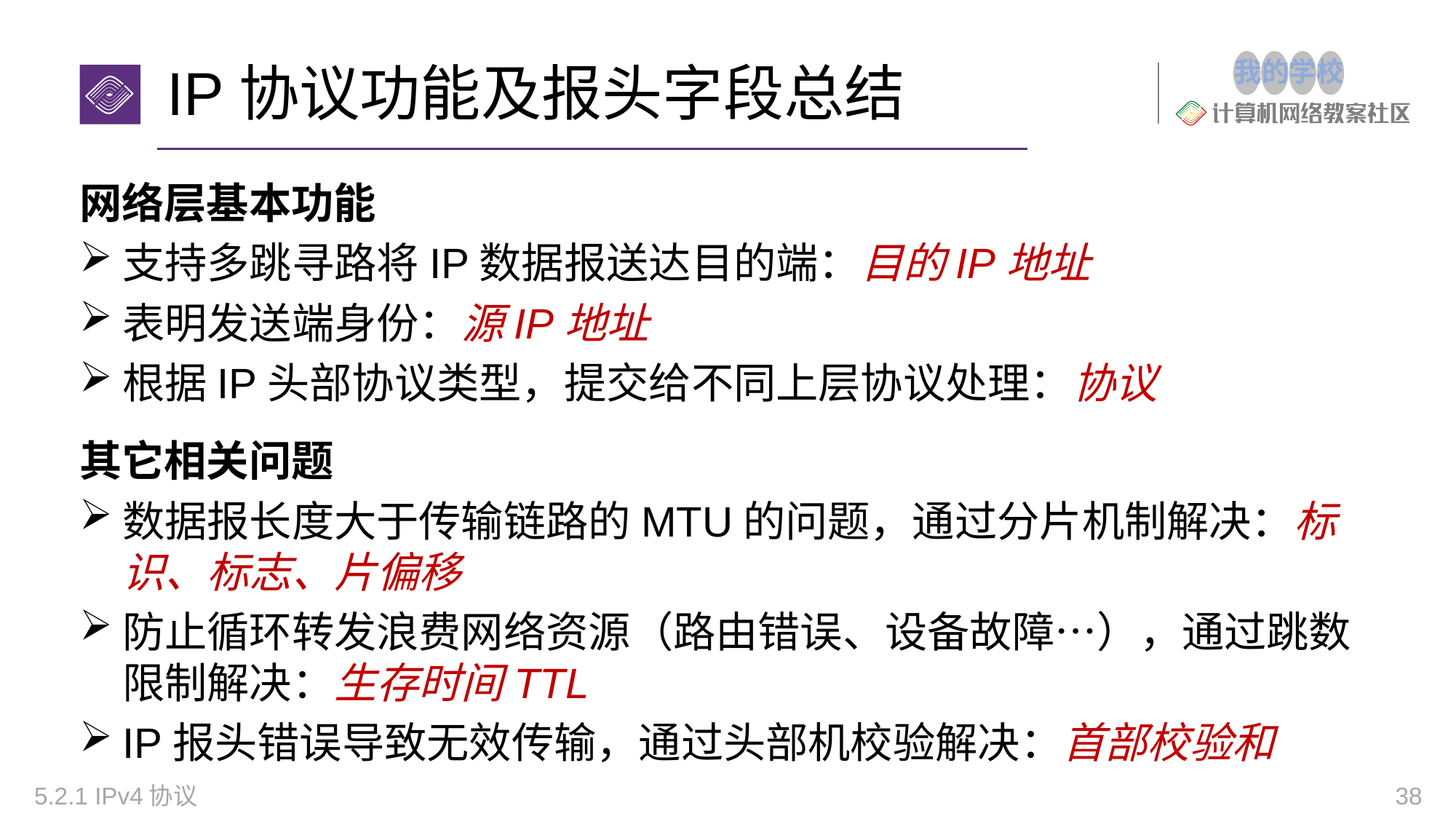

# IP协议功能及报头字段总结
网络层基本功能
支持多跳寻路将IP数据报送达目的端：目的IP地址
表明发送端身份：源IP地址
根据IP头部协议类型，提交给不同上层协议处理：协议
其它相关问题
数据报长度大于传输链路的MTU的问题，通过分片机制解决：标识、标志、片偏移
防止循环转发浪费网络资源（路由错误、设备故障…），通过跳数限制解决：生存时间TTL
IP报头错误导致无效传输，通过头部机校验解决：首部校验和
5.2.1 IPv4协议
38